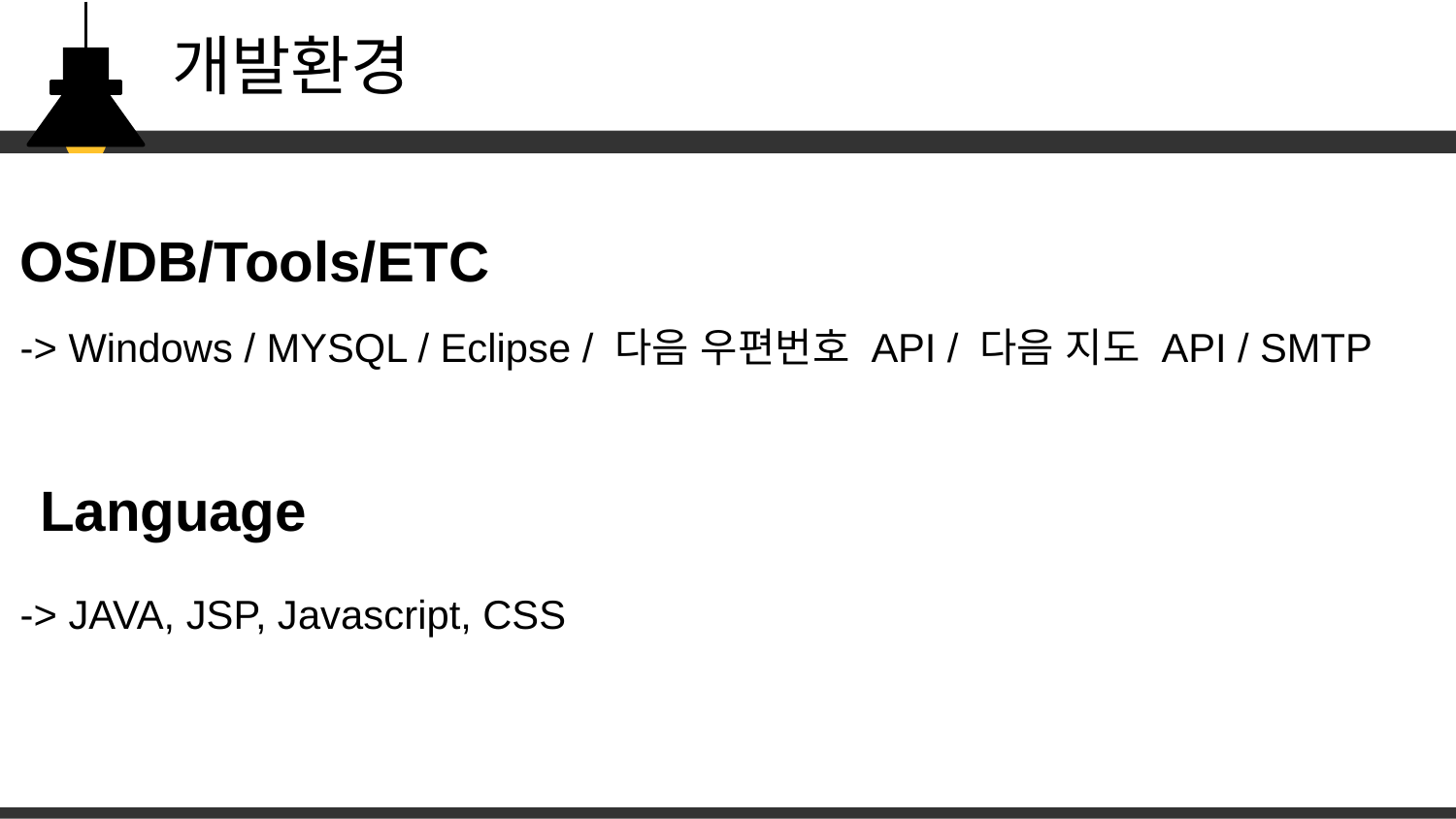

개발환경
로그인 페이지

로그인
	session 영역에 아이디를 저장(브라우저가 종료될 때까지 로그인 상태 유지)
	로그인시 홈페이지의 모든 기능 사용 가능
회원정보 수정, 탈퇴

OS/DB/Tools/ETC

-> Windows / MYSQL / Eclipse / 다음 우편번호 API / 다음 지도 API / SMTP

 Language

-> JAVA, JSP, Javascript, CSS